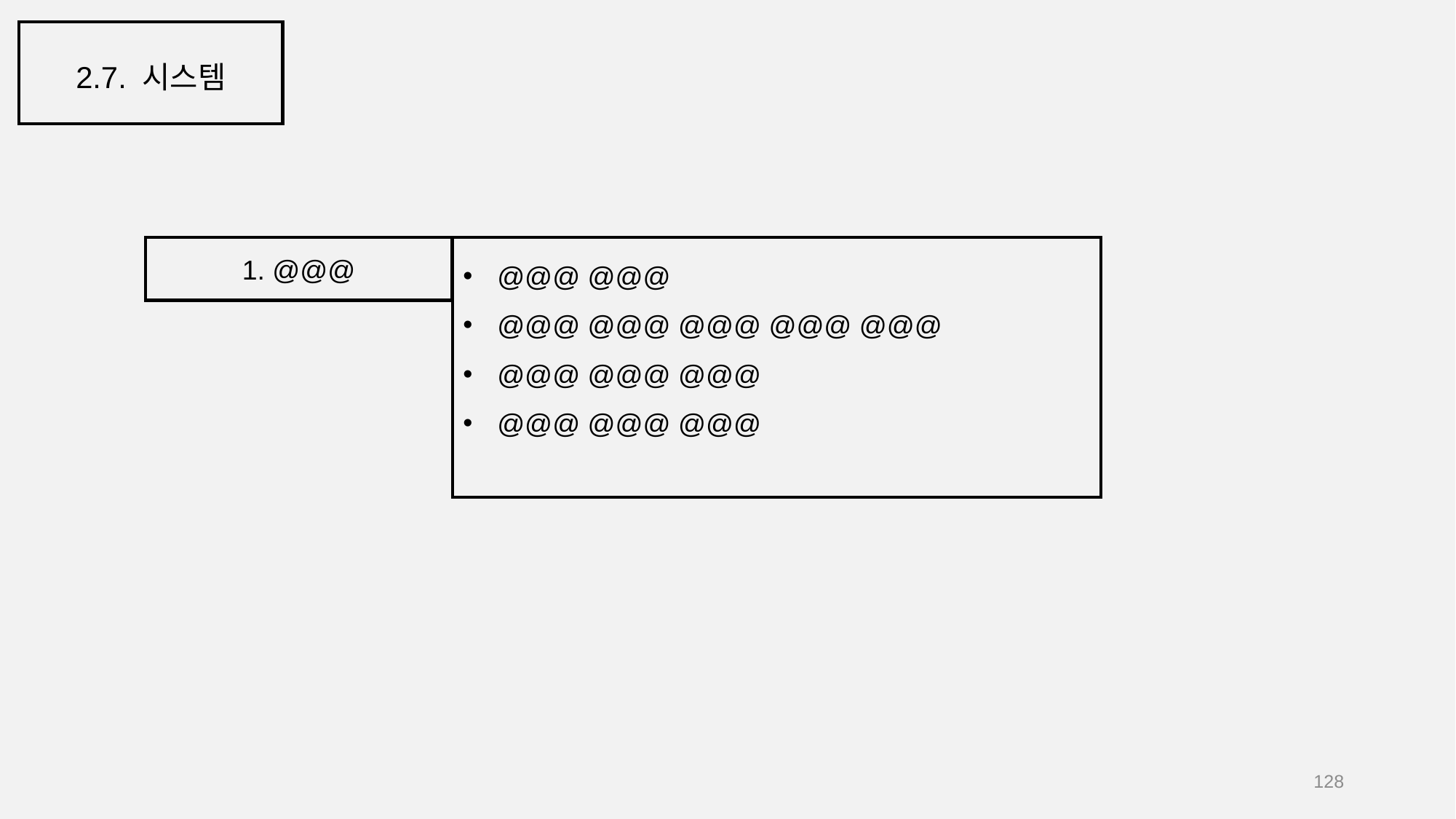

2.7. 시스템
1. @@@
@@@ @@@
@@@ @@@ @@@ @@@ @@@
@@@ @@@ @@@
@@@ @@@ @@@
128